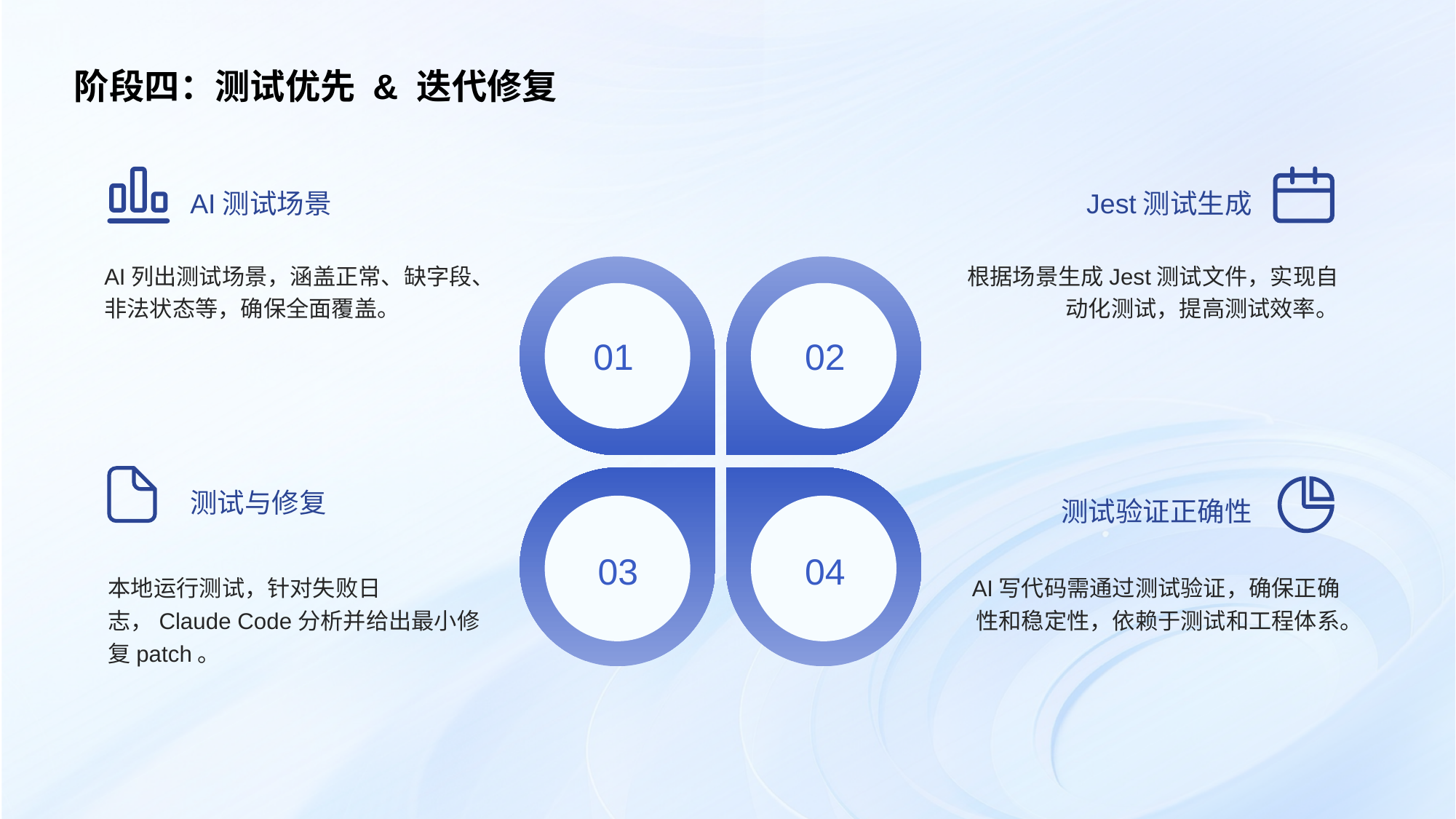

阶段四：测试优先 & 迭代修复

Jest测试生成
AI测试场景
根据场景生成Jest测试文件，实现自动化测试，提高测试效率。
AI列出测试场景，涵盖正常、缺字段、非法状态等，确保全面覆盖。

01
02

测试与修复

测试验证正确性

03
04
本地运行测试，针对失败日志，Claude Code分析并给出最小修复patch。
AI写代码需通过测试验证，确保正确性和稳定性，依赖于测试和工程体系。